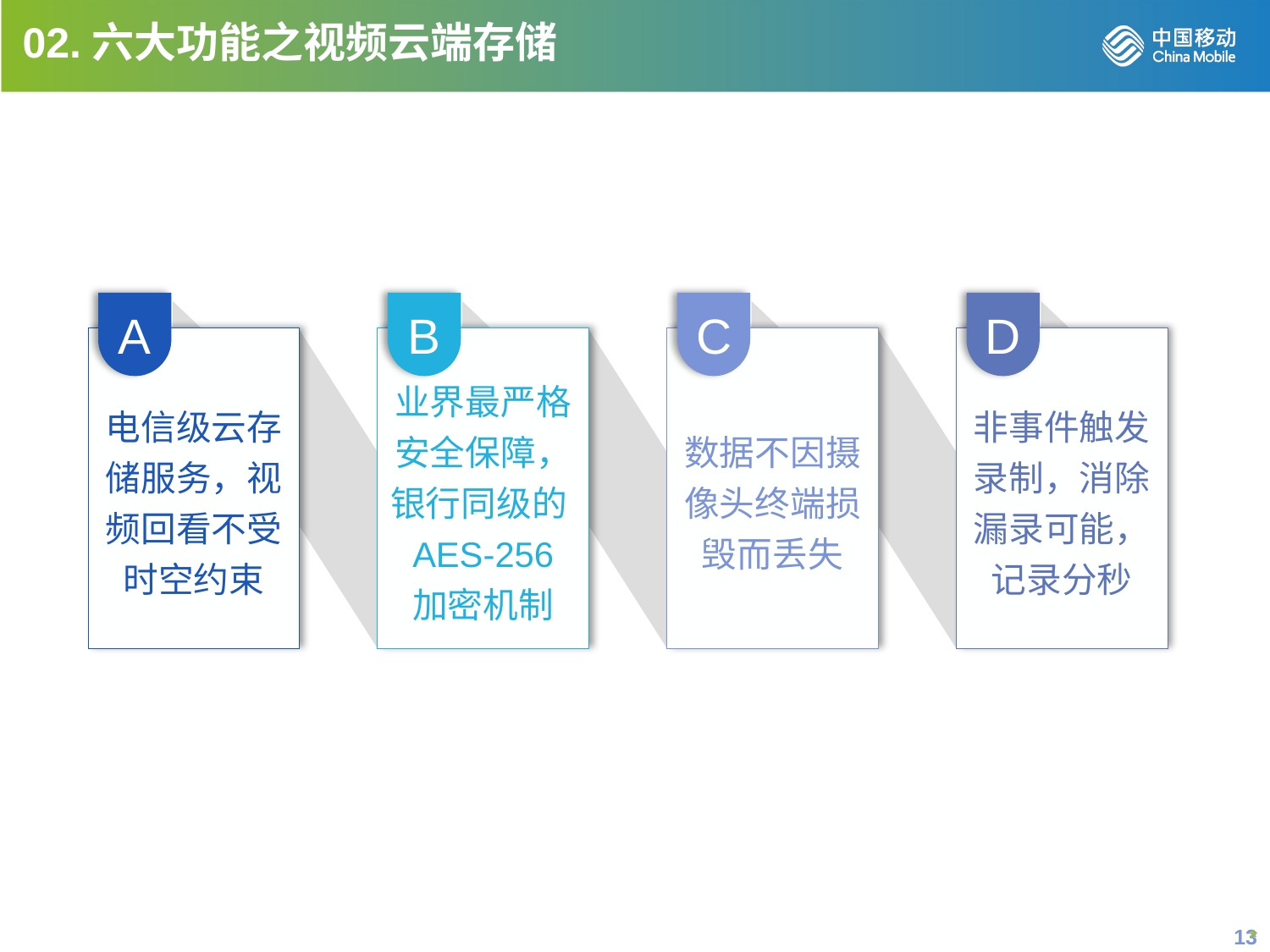

02.六大功能之视频云端存储
A
B
C
D

电信级云存储服务，视频回看不受时空约束
业界最严格安全保障，银行同级的AES-256 加密机制
数据不因摄像头终端损毁而丢失
非事件触发录制，消除漏录可能，记录分秒

*